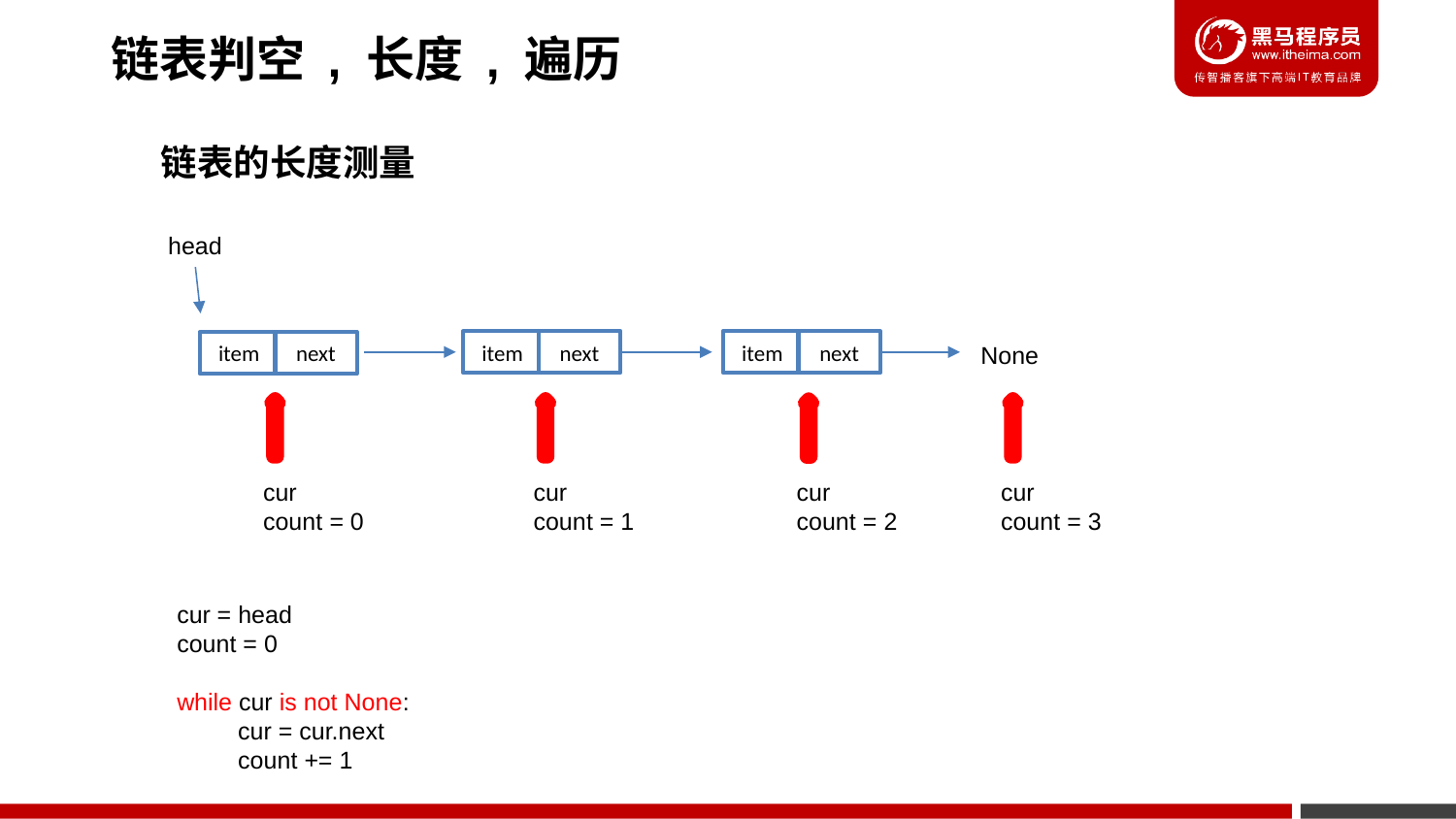

链表判空 , 长度 , 遍历
链表的长度测量
head
next
next
item
item
next
item
None

cur
count = 0
cur
count = 1

cur
count = 3

cur
count = 2

cur = head
count = 0

while cur is not None:
         cur = cur.next
         count += 1